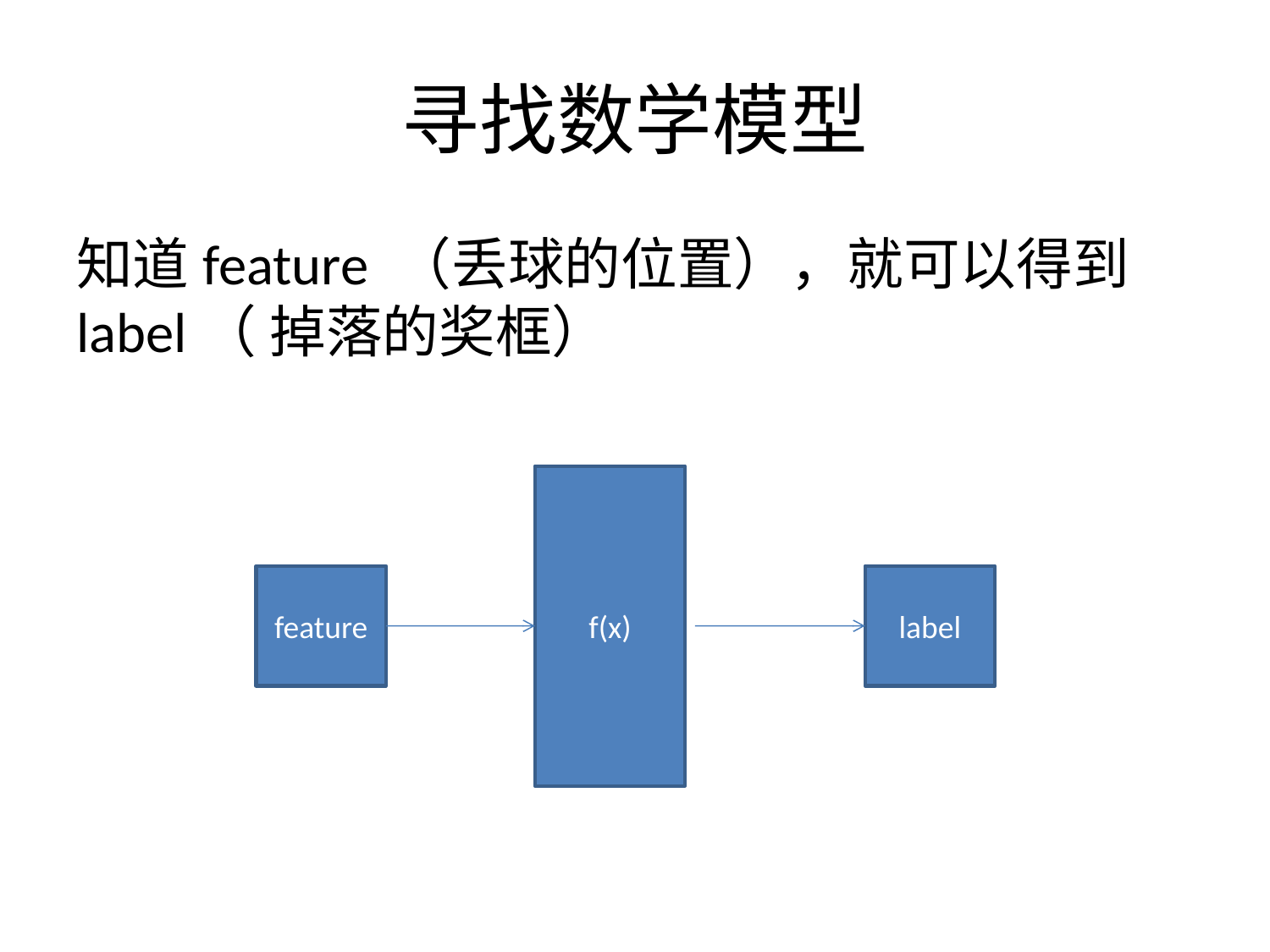

# 寻找数学模型
知道feature （丢球的位置），就可以得到label（ 掉落的奖框）

f(x)
feature
label